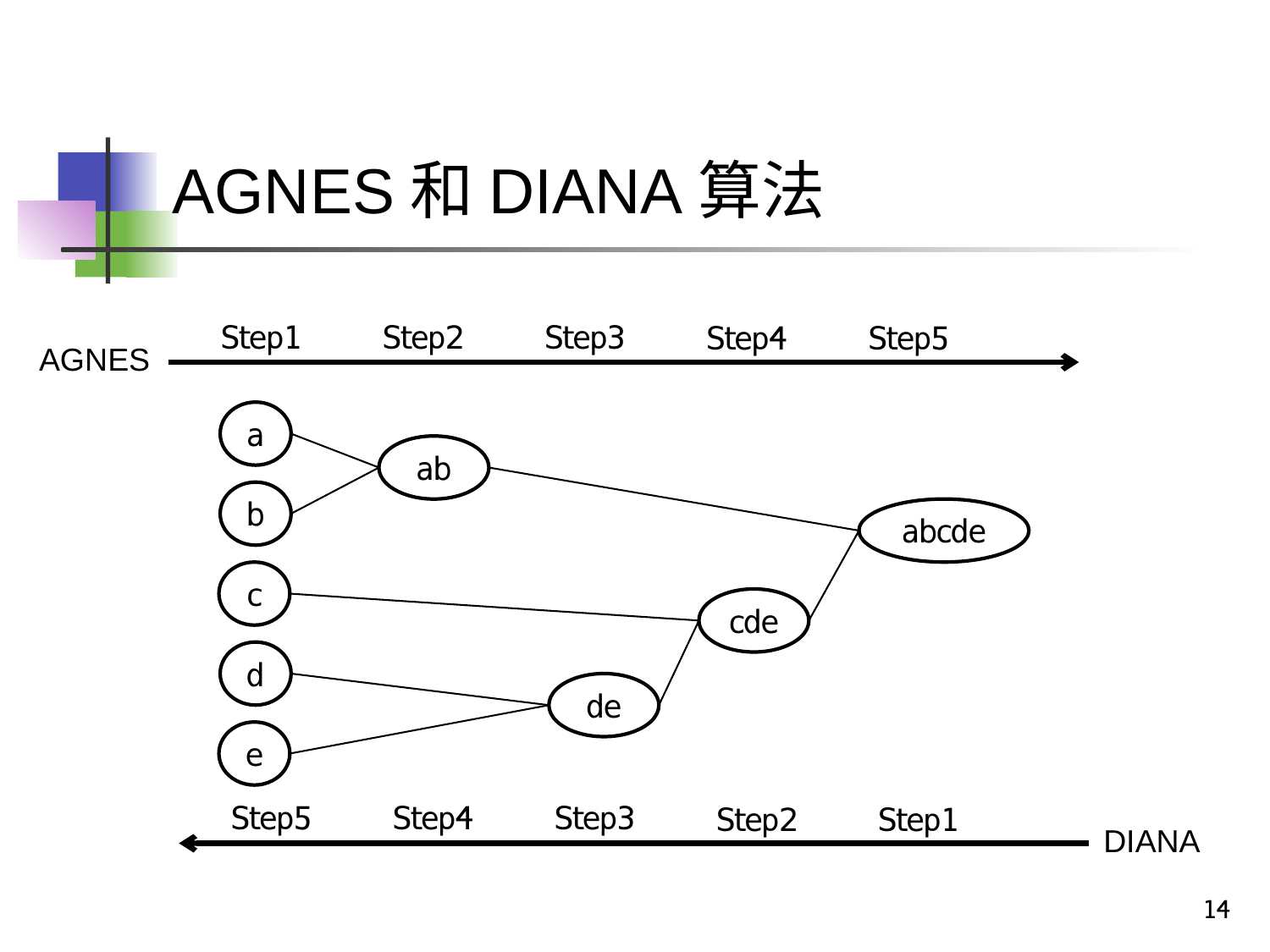

# AGNES和DIANA算法

Step1
Step2
Step3
Step4
Step5
AGNES
a
ab
b
abcde
c
cde
d
de
e
Step5
Step4
Step3
Step2
Step1
DIANA
14